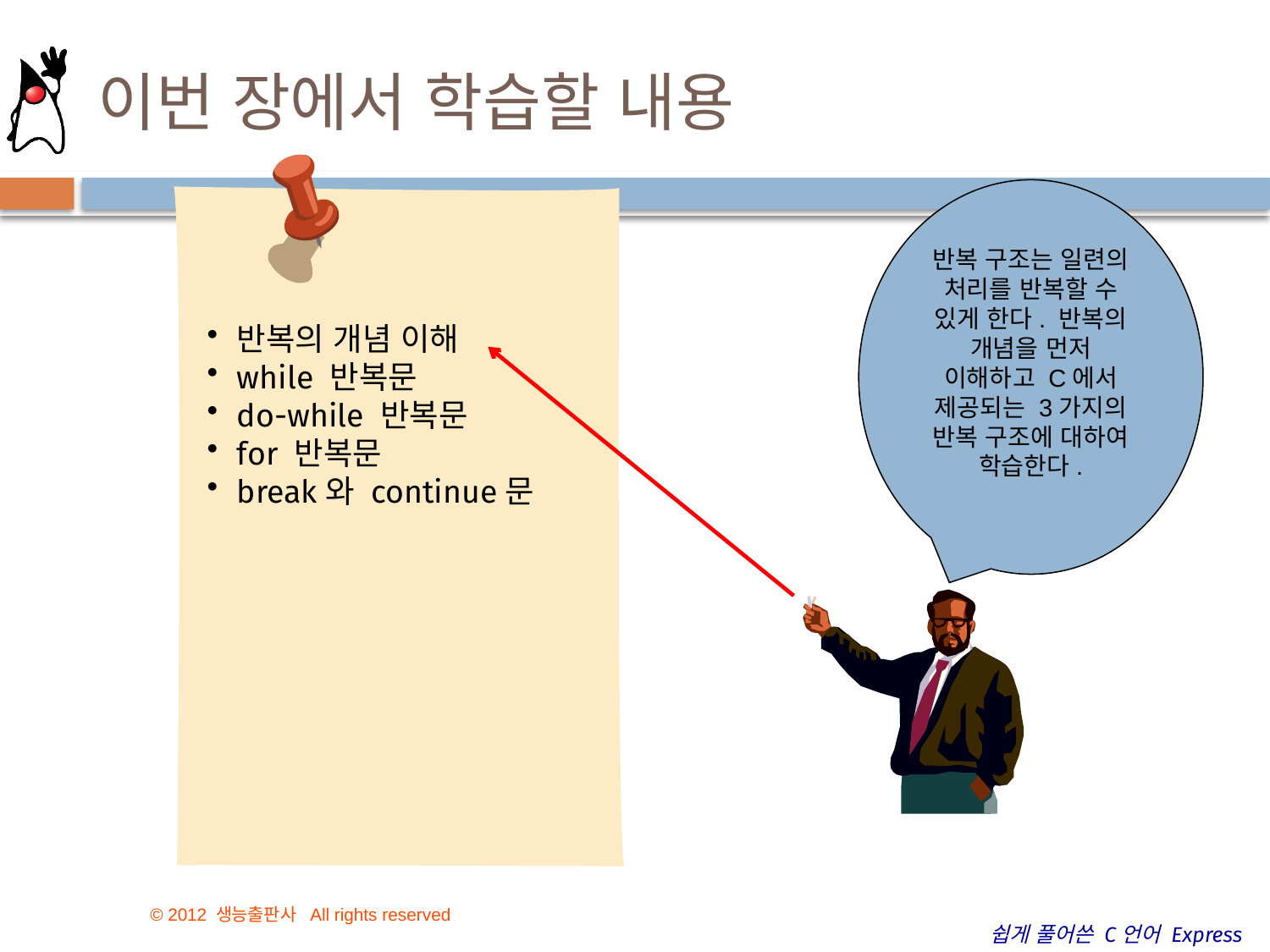

# 이번 장에서 학습할 내용

반복 구조는 일련의 처리를 반복할 수 있게 한다. 반복의 개념을 먼저 이해하고 C에서 제공되는 3가지의 반복 구조에 대하여 학습한다.

반복의 개념 이해
while 반복문
do-while 반복문
for 반복문
break와 continue문